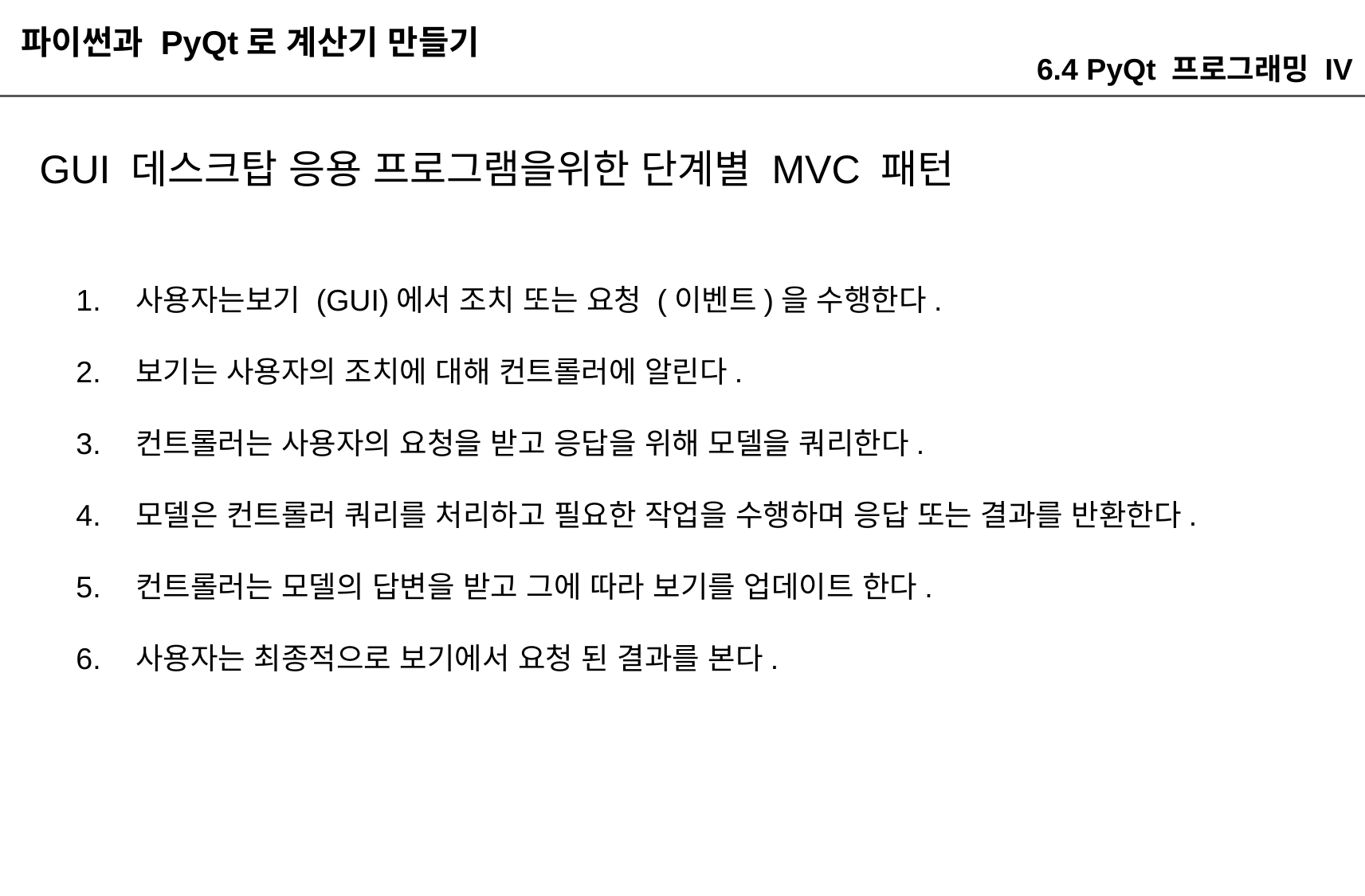

파이썬과 PyQt로 계산기 만들기
6.4 PyQt 프로그래밍 IV
GUI 데스크탑 응용 프로그램을위한 단계별 MVC 패턴
사용자는보기 (GUI)에서 조치 또는 요청 (이벤트)을 수행한다.
보기는 사용자의 조치에 대해 컨트롤러에 알린다.
컨트롤러는 사용자의 요청을 받고 응답을 위해 모델을 쿼리한다.
모델은 컨트롤러 쿼리를 처리하고 필요한 작업을 수행하며 응답 또는 결과를 반환한다.
컨트롤러는 모델의 답변을 받고 그에 따라 보기를 업데이트 한다.
사용자는 최종적으로 보기에서 요청 된 결과를 본다.